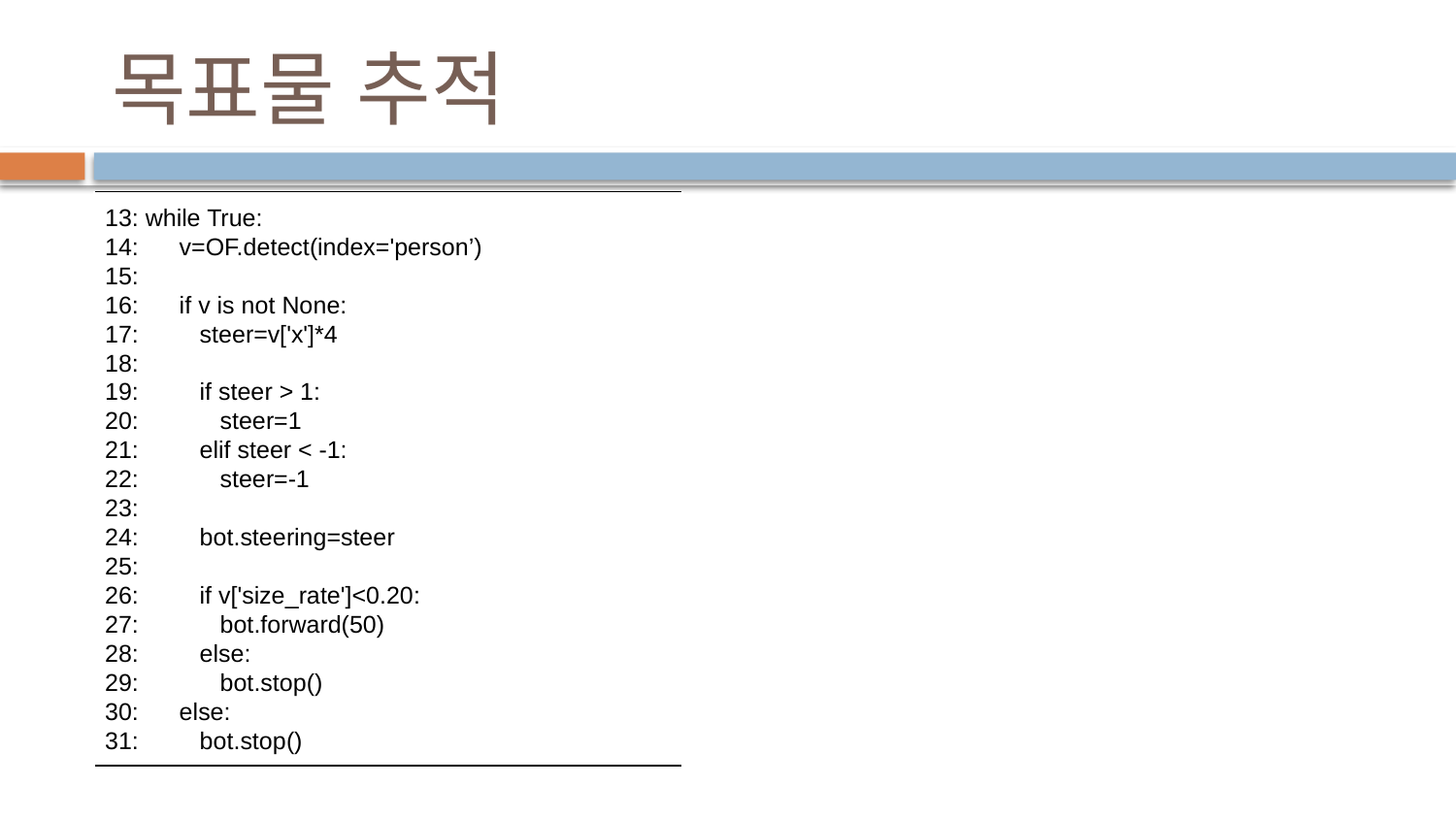

# 목표물 추적
| 13: while True: 14: v=OF.detect(index='person’) 15: 16: if v is not None: 17: steer=v['x']\*4 18: 19: if steer > 1: 20: steer=1 21: elif steer < -1: 22: steer=-1 23: 24: bot.steering=steer 25: 26: if v['size\_rate']<0.20: 27: bot.forward(50) 28: else: 29: bot.stop() 30: else: 31: bot.stop() |
| --- |